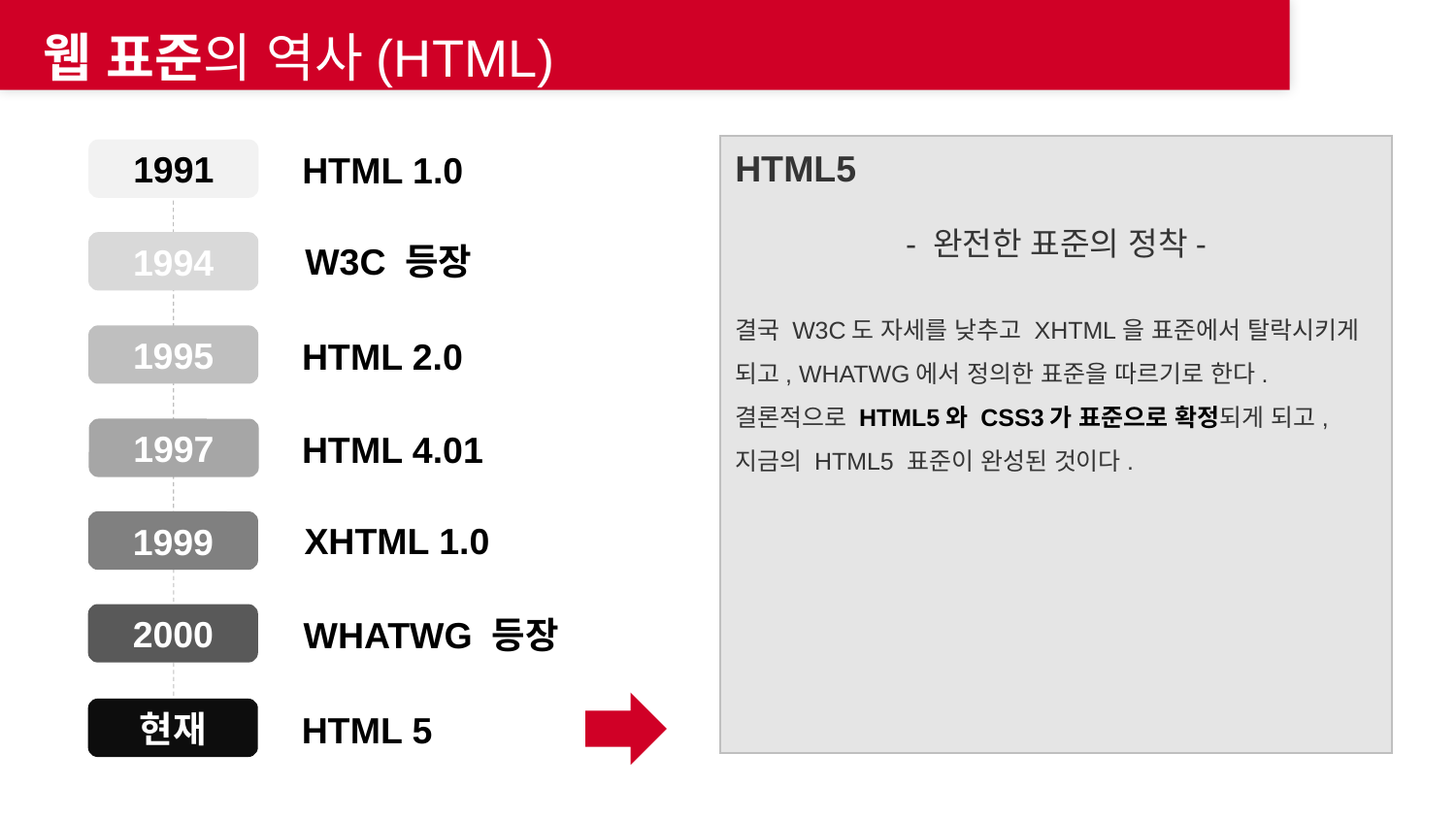

웹 표준의 역사(HTML)
HTML5

- 완전한 표준의 정착-

결국 W3C도 자세를 낮추고 XHTML을 표준에서 탈락시키게 되고, WHATWG에서 정의한 표준을 따르기로 한다. 결론적으로 HTML5와 CSS3가 표준으로 확정되게 되고, 지금의 HTML5 표준이 완성된 것이다.

1991
HTML 1.0
1994
W3C 등장
1995
HTML 2.0
1997
HTML 4.01
XHTML 1.0
1999
2000
WHATWG 등장

현재
HTML 5